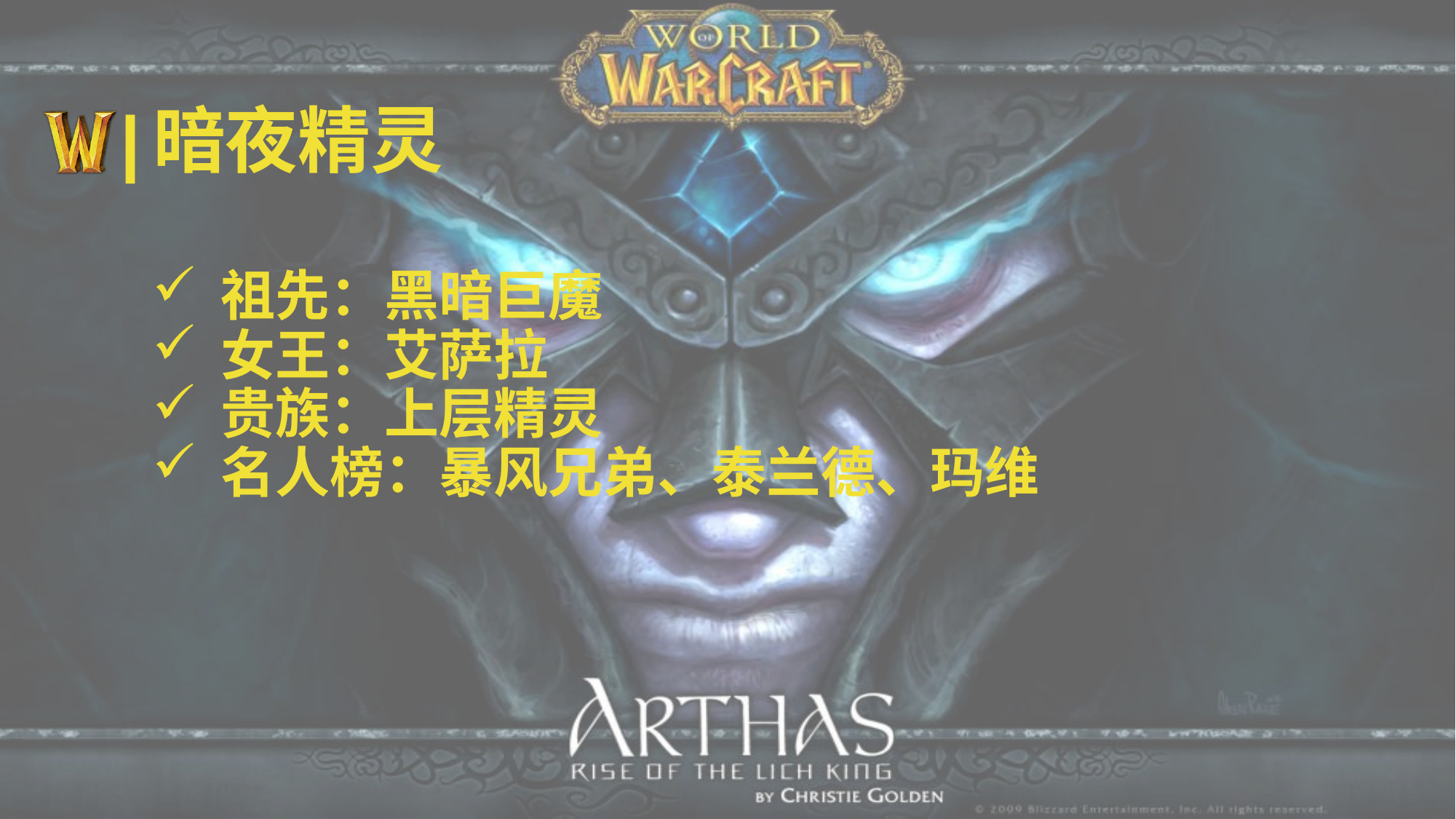

# 暗夜精灵
祖先：黑暗巨魔
女王：艾萨拉
贵族：上层精灵
名人榜：暴风兄弟、泰兰德、玛维